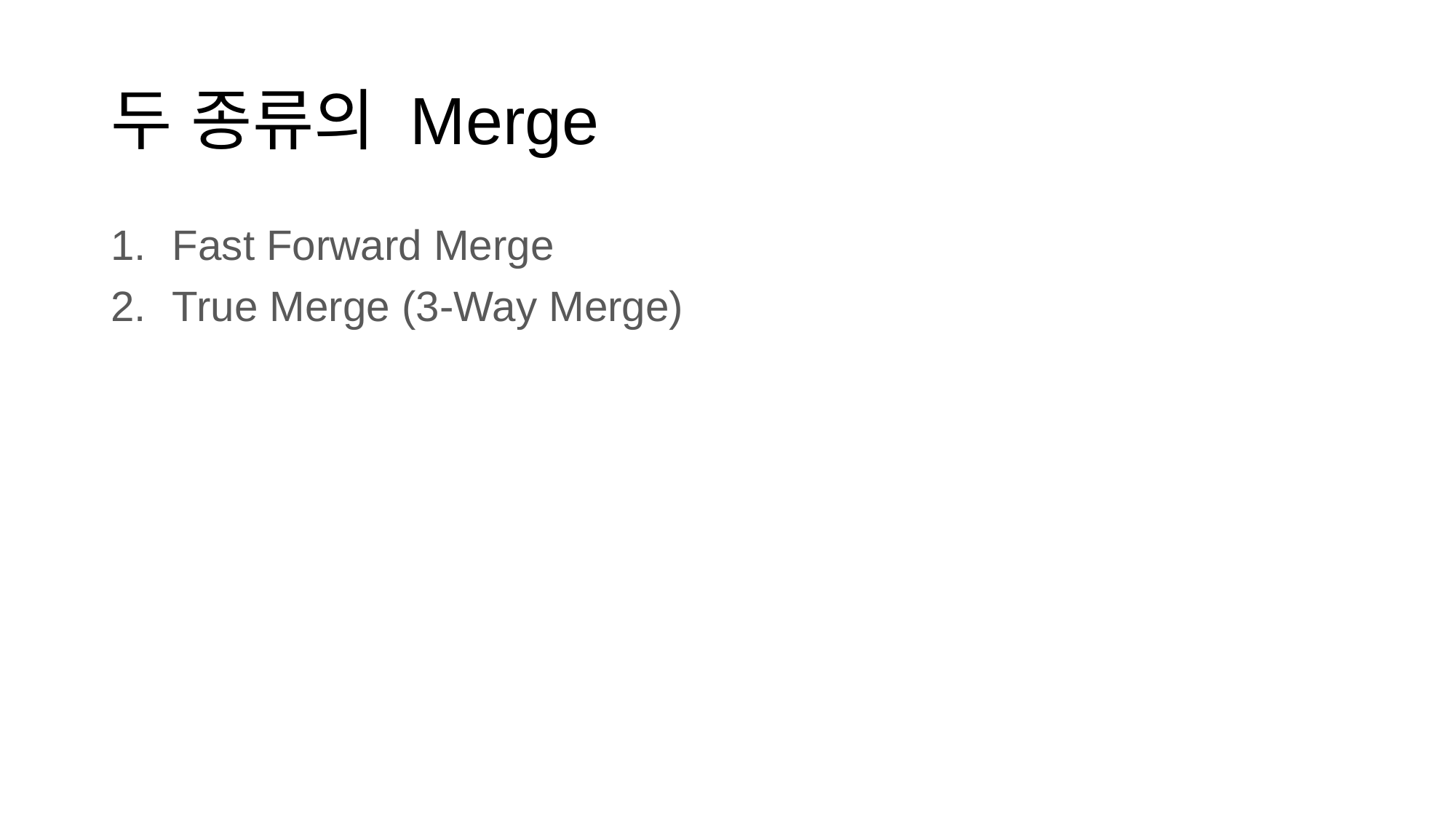

# 두 종류의 Merge
Fast Forward Merge
True Merge (3-Way Merge)